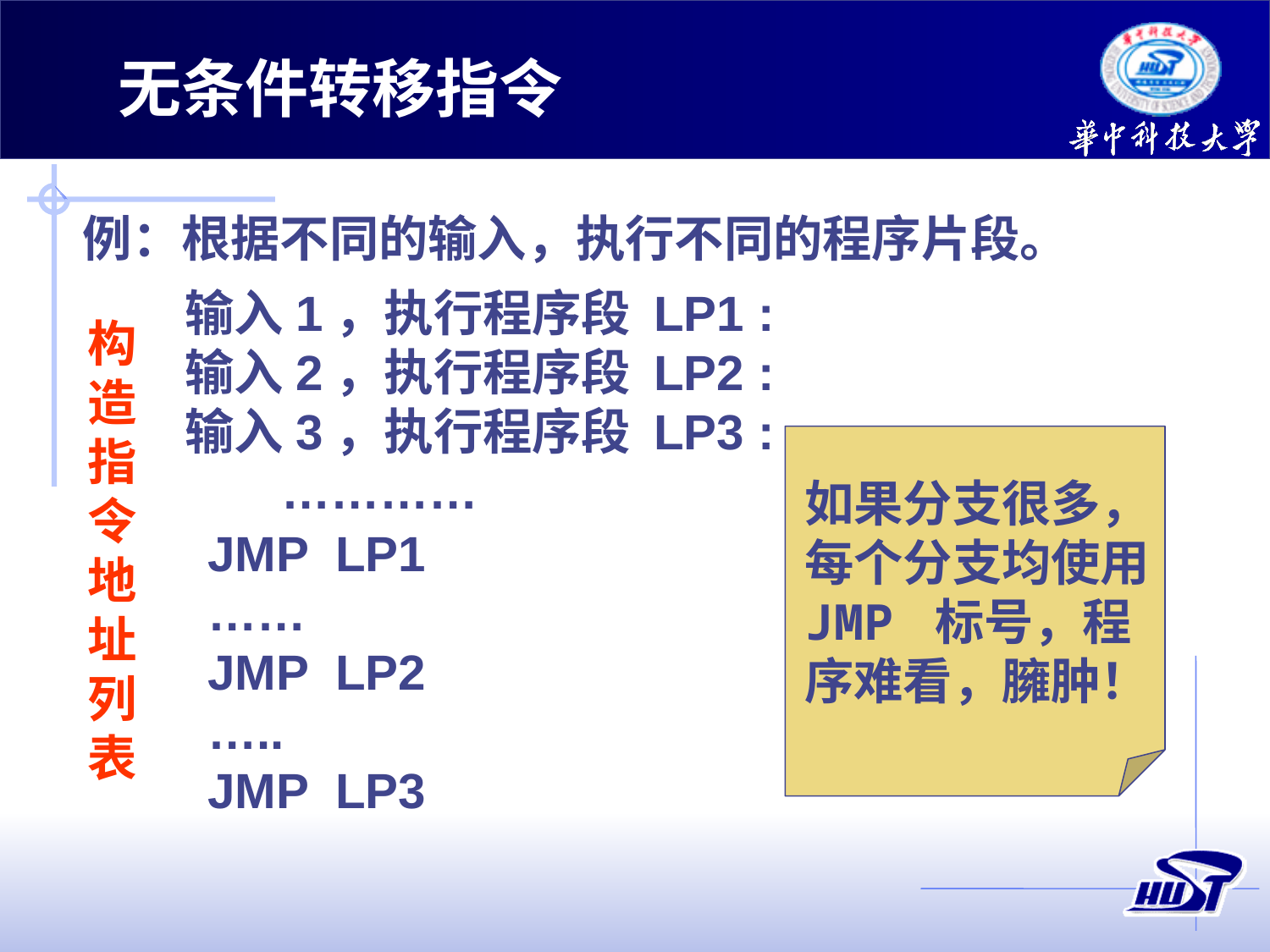

无条件转移指令
例：根据不同的输入，执行不同的程序片段。
输入1，执行程序段 LP1 :
输入2，执行程序段 LP2 :
输入3，执行程序段 LP3 :
       …………
构造指令地址列表

如果分支很多，每个分支均使用 JMP 标号，程序难看，臃肿！
JMP  LP1
……
JMP  LP2
…..
JMP  LP3